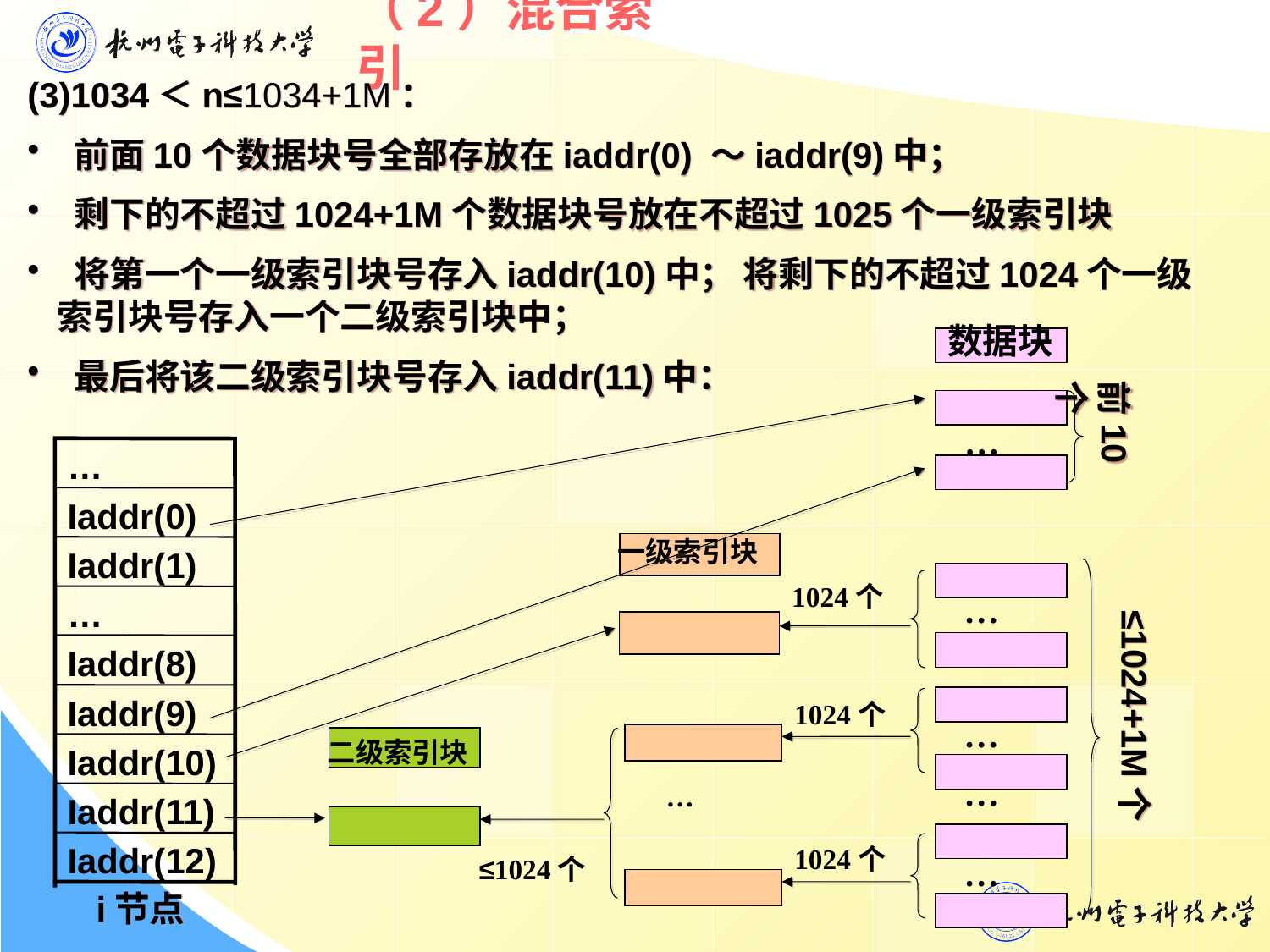

# （2）混合索引
(3)1034＜n≤1034+1M：
 前面10个数据块号全部存放在iaddr(0) ～iaddr(9)中；
 剩下的不超过1024+1M个数据块号放在不超过1025个一级索引块
 将第一个一级索引块号存入iaddr(10)中； 将剩下的不超过1024个一级索引块号存入一个二级索引块中；
 最后将该二级索引块号存入iaddr(11)中：
数据块

前10个

…

…
≤1024+1M个

…

…

…

…

Iaddr(0)

一级索引块

1024个

Iaddr(1)

…

Iaddr(8)

Iaddr(9)

1024个

…

1024个

二级索引块

≤1024个
Iaddr(10)

Iaddr(11)

Iaddr(12)

i节点